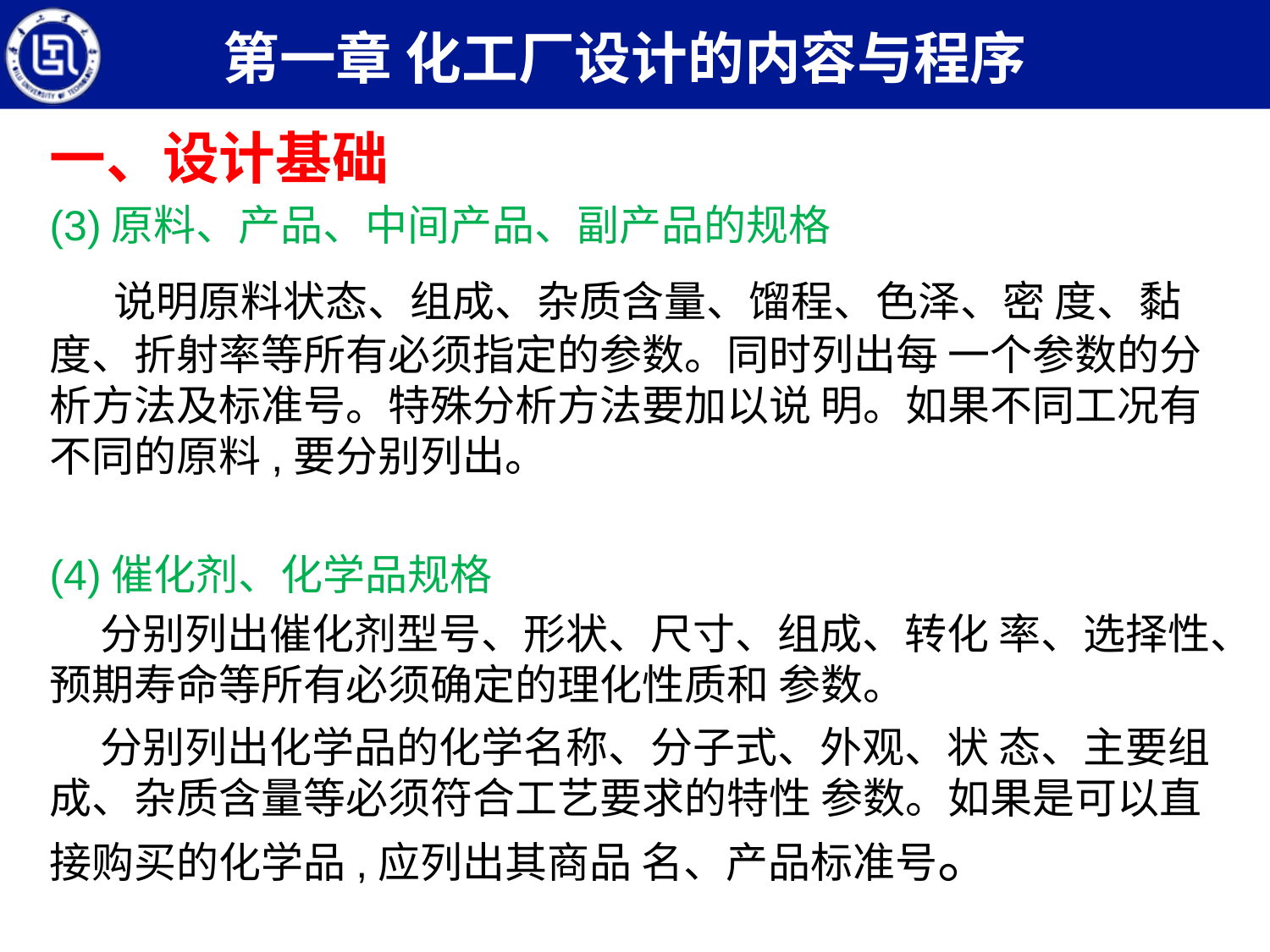

第一章 化工厂设计的内容与程序
一、设计基础
(3)原料、产品、中间产品、副产品的规格
    说明原料状态、组成、杂质含量、馏程、色泽、密 度、黏度、折射率等所有必须指定的参数。同时列出每 一个参数的分析方法及标准号。特殊分析方法要加以说 明。如果不同工况有不同的原料,要分别列出。

(4)催化剂、化学品规格
分别列出催化剂型号、形状、尺寸、组成、转化 率、选择性、预期寿命等所有必须确定的理化性质和 参数。
分别列出化学品的化学名称、分子式、外观、状 态、主要组成、杂质含量等必须符合工艺要求的特性 参数。如果是可以直接购买的化学品,应列出其商品 名、产品标准号。